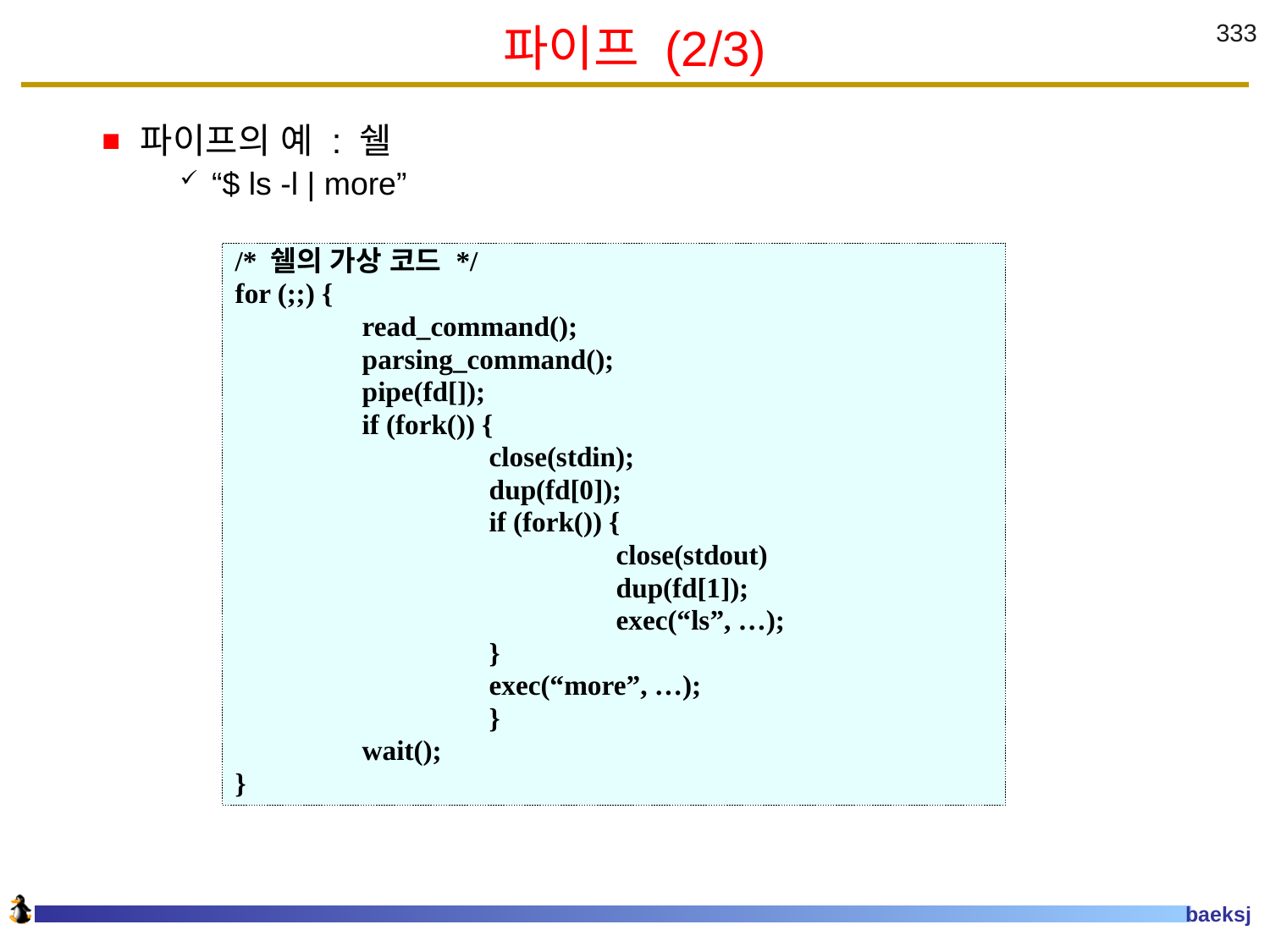

# 파이프 (2/3)
333
파이프의 예 : 쉘
“$ ls -l | more”
/* 쉘의 가상 코드 */
for (;;) {
 	read_command();
	parsing_command();
   	pipe(fd[]);
   	if (fork()) {
      		close(stdin);
      		dup(fd[0]);
      		if (fork()) {
          			close(stdout)
          			dup(fd[1]);
          			exec(“ls”, …);
      		}
      		exec(“more”, …);
   		}
	wait();
}